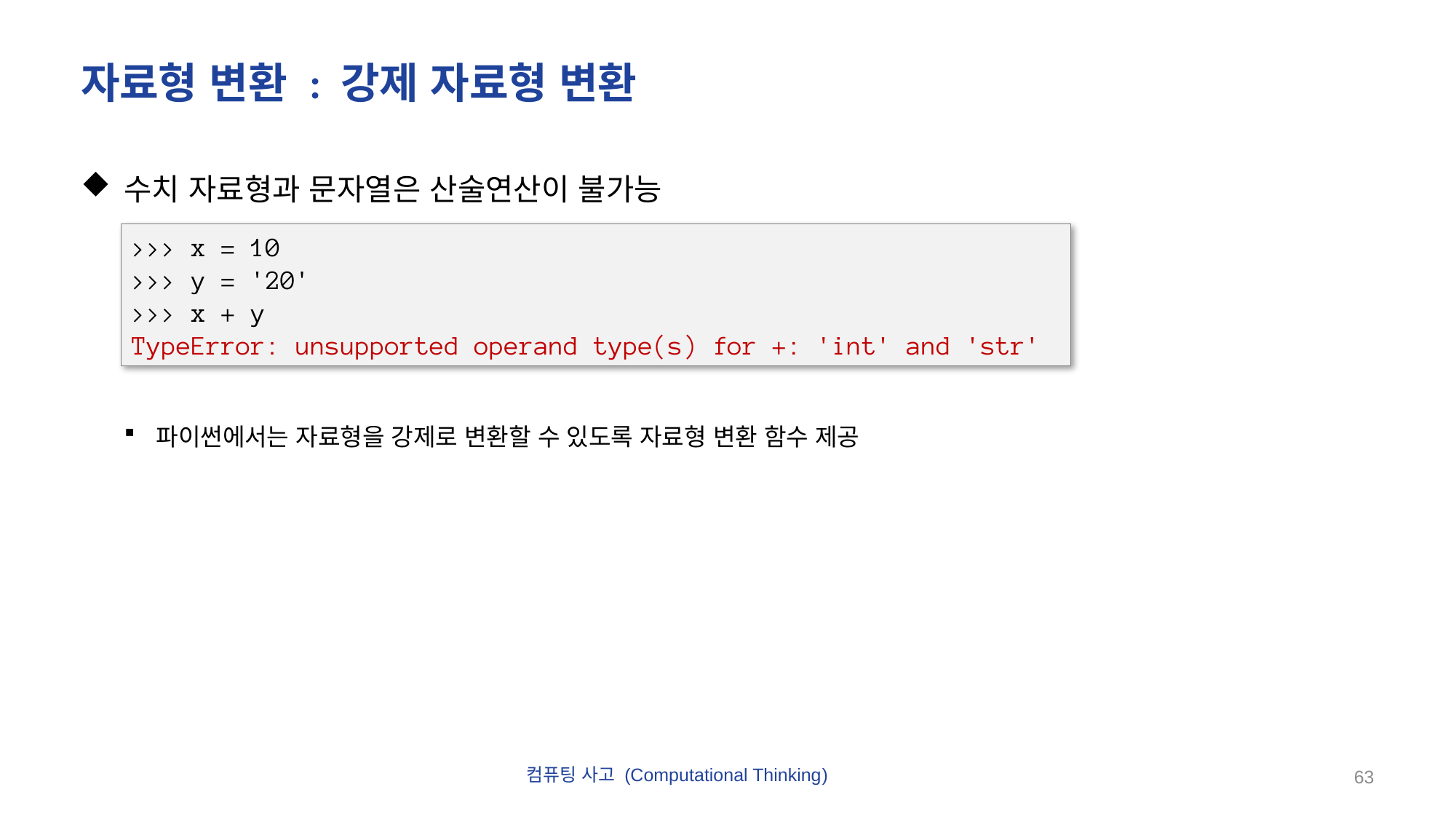

# 자료형 변환 : 강제 자료형 변환
수치 자료형과 문자열은 산술연산이 불가능

파이썬에서는 자료형을 강제로 변환할 수 있도록 자료형 변환 함수 제공
>>> x = 10
>>> y = '20'
>>> x + y
TypeError: unsupported operand type(s) for +: 'int' and 'str'